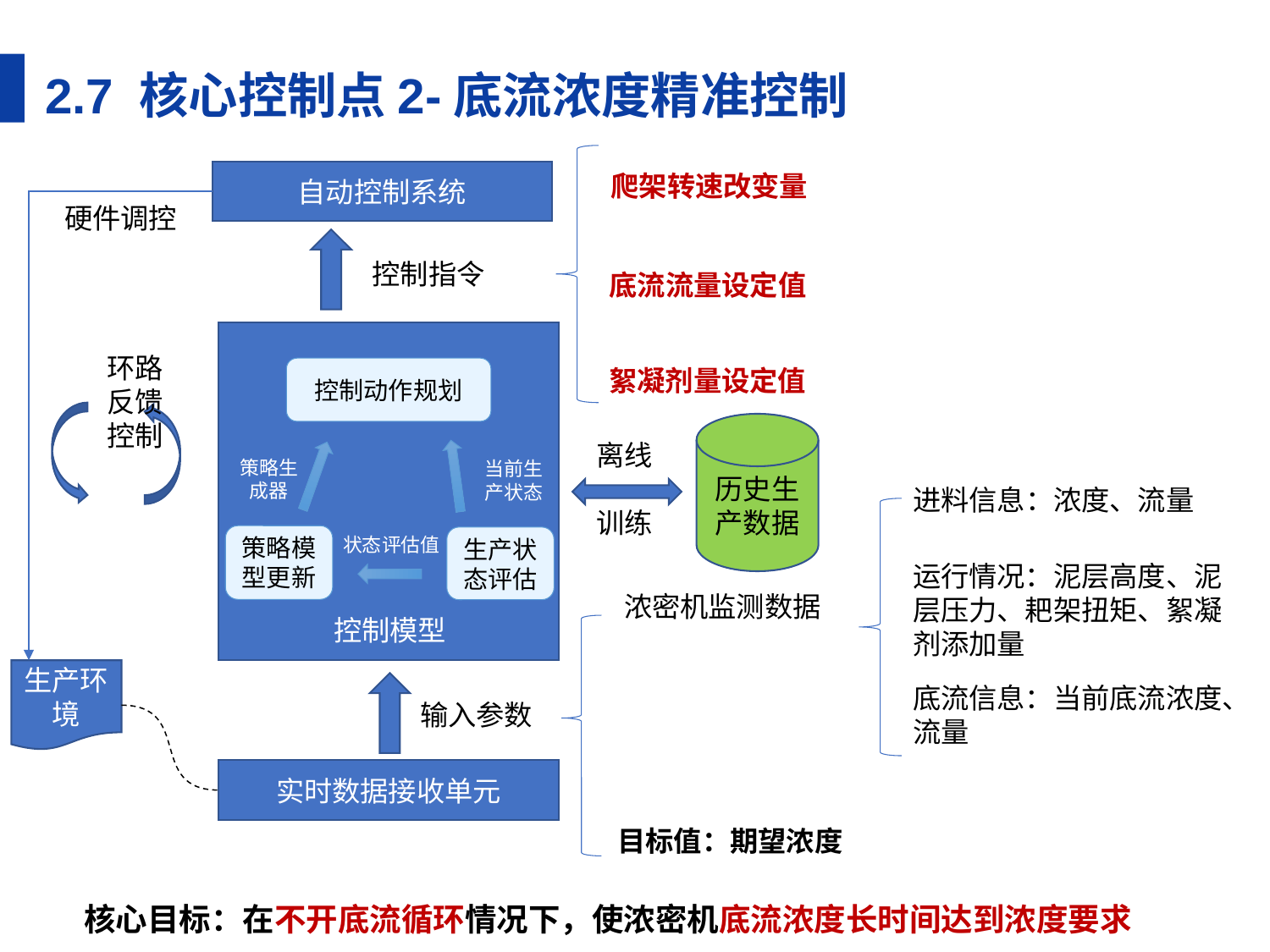

2.7 核心控制点2-底流浓度精准控制

自动控制系统
爬架转速改变量
硬件调控

控制指令
底流流量设定值

环路反馈控制
控制动作规划

当前生产状态
策略模型更新
状态评估值
生产状态评估

历史生产数据
离线

训练

进料信息：浓度、流量

运行情况：泥层高度、泥层压力、耙架扭矩、絮凝剂添加量
浓密机监测数据
控制模型

生产环境

底流信息：当前底流浓度、流量
输入参数
实时数据接收单元
目标值：期望浓度
絮凝剂量设定值

策略生成器
核心目标：在不开底流循环情况下，使浓密机底流浓度长时间达到浓度要求